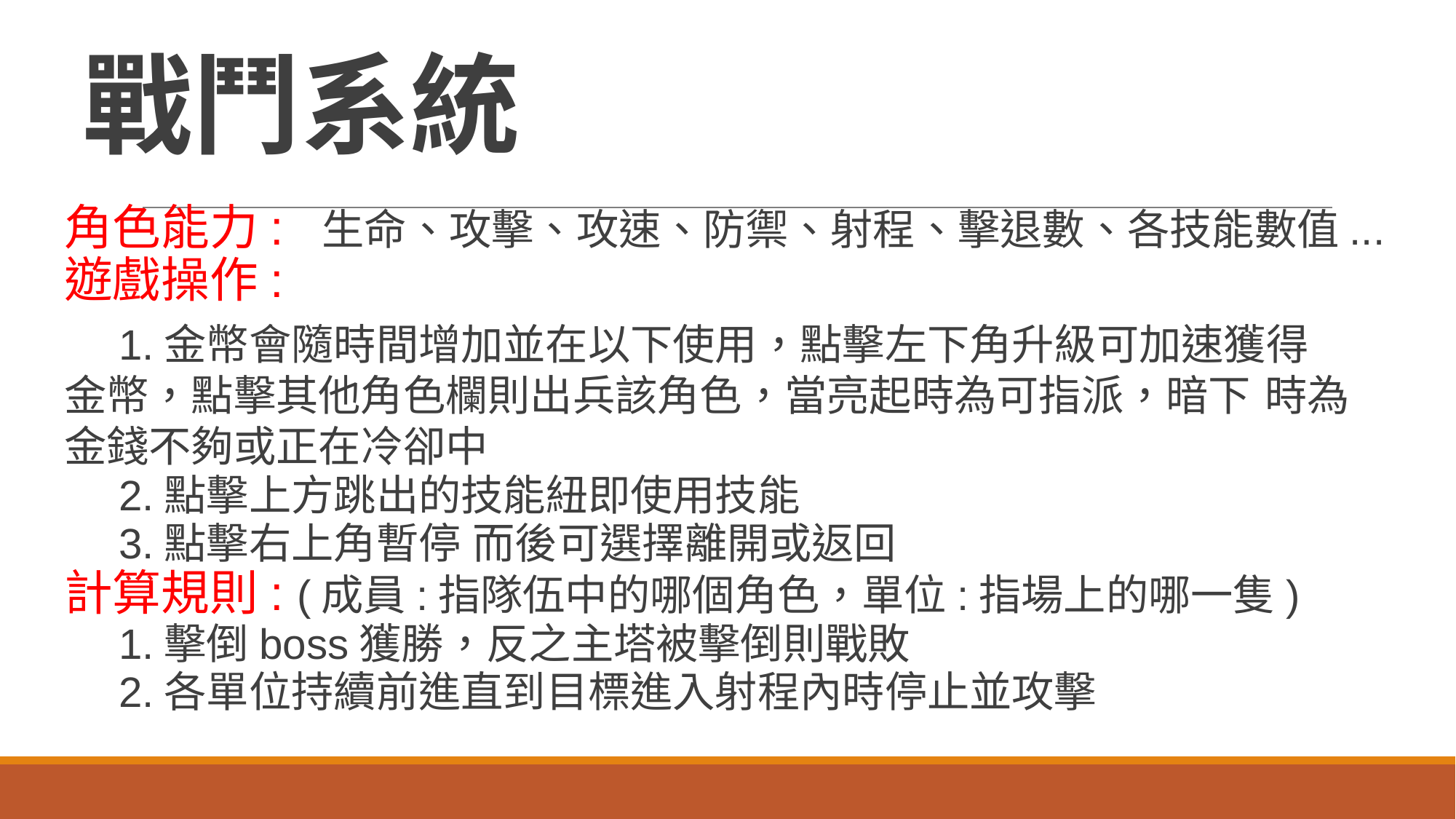

# 戰鬥系統

角色能力:  生命、攻擊、攻速、防禦、射程、擊退數、各技能數值...
遊戲操作:
1.金幣會隨時間增加並在以下使用，點擊左下角升級可加速獲得	金幣，點擊其他角色欄則出兵該角色，當亮起時為可指派，暗下	時為金錢不夠或正在冷卻中
2.點擊上方跳出的技能紐即使用技能
3.點擊右上角暫停 而後可選擇離開或返回
計算規則: (成員:指隊伍中的哪個角色，單位:指場上的哪一隻)
1.擊倒boss獲勝，反之主塔被擊倒則戰敗
2.各單位持續前進直到目標進入射程內時停止並攻擊